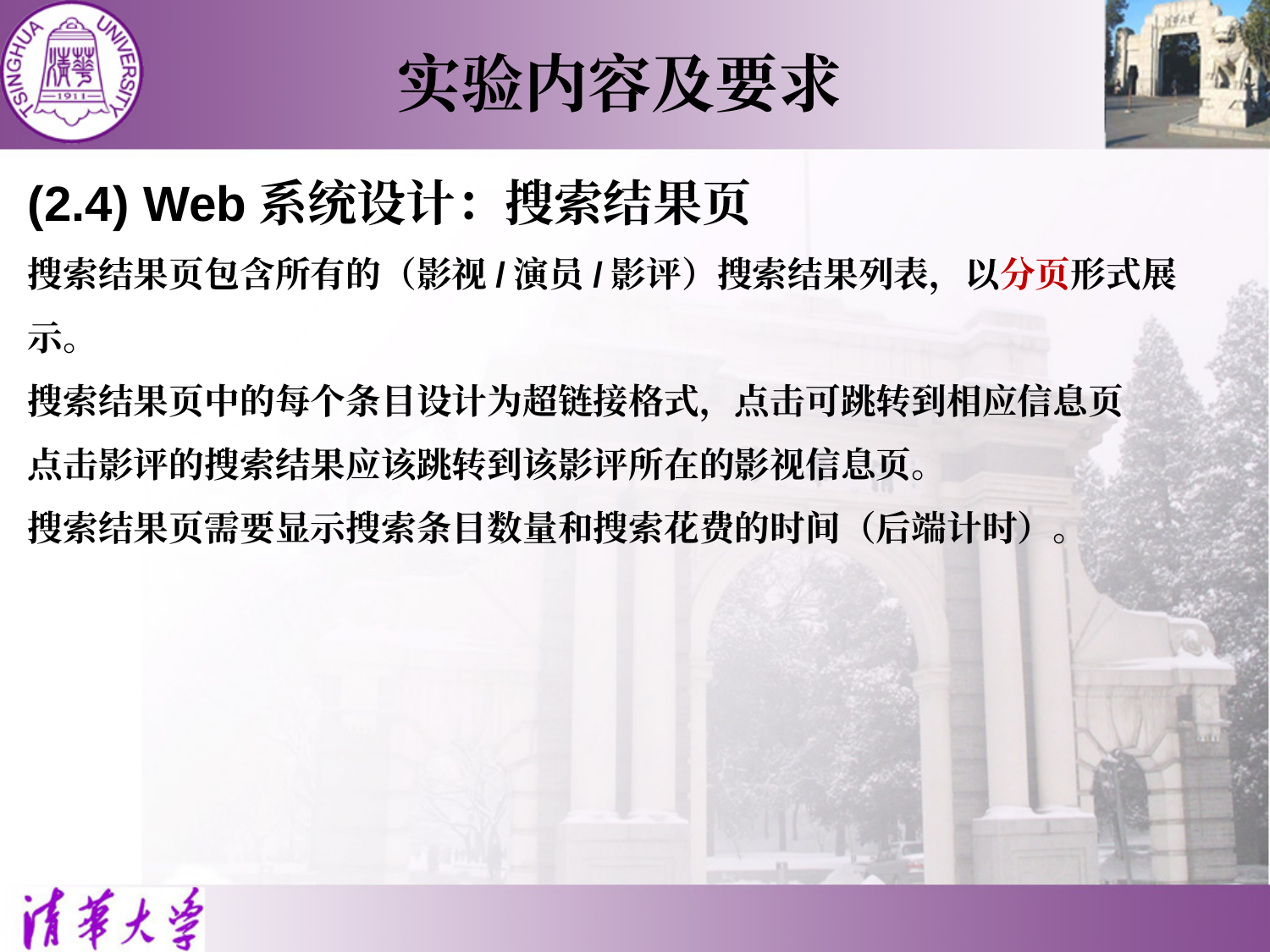

实验内容及要求
(2.4) Web系统设计：搜索结果页
搜索结果页包含所有的（影视/演员/影评）搜索结果列表，以分页形式展示。
搜索结果页中的每个条目设计为超链接格式，点击可跳转到相应信息页
点击影评的搜索结果应该跳转到该影评所在的影视信息页。
搜索结果页需要显示搜索条目数量和搜索花费的时间（后端计时）。